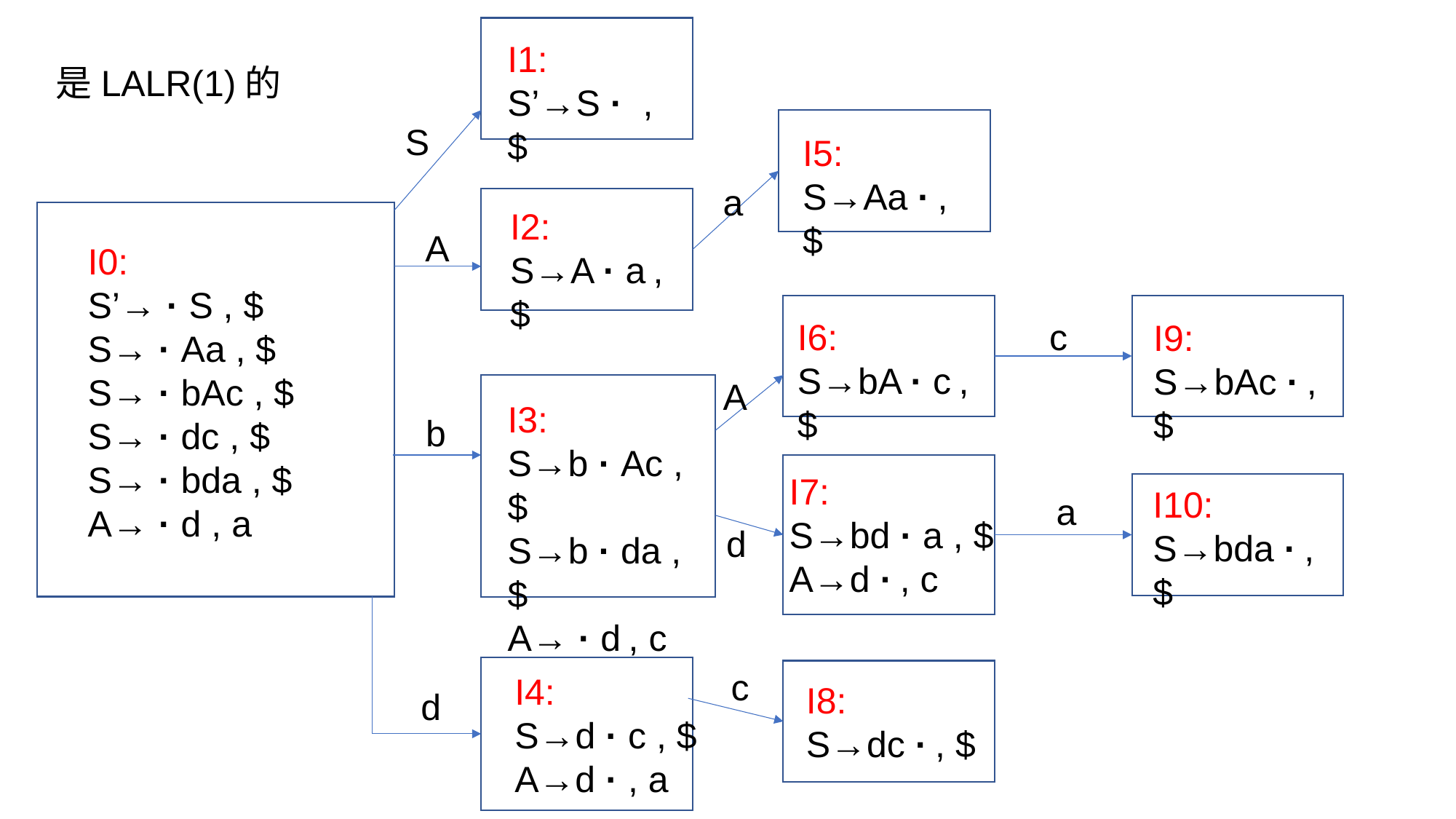

I1:
S’→S ·  , $
是LALR(1)的

S
I5:
S→Aa · , $
a

I2:
S→A · a , $

A
I0:
S’→ · S , $
S→ · Aa , $
S→ · bAc , $
S→ · dc , $
S→ · bda , $
A→ · d , a

I6:
S→bA · c , $
c
I9:
S→bAc · , $
A

I3:
S→b · Ac , $
S→b · da , $
A→ · d , c
b

I7:
S→bd · a , $
A→d · , c

I10:
S→bda · , $
a
d

c

I4:
S→d · c , $
A→d · , a
I8:
S→dc · , $
d